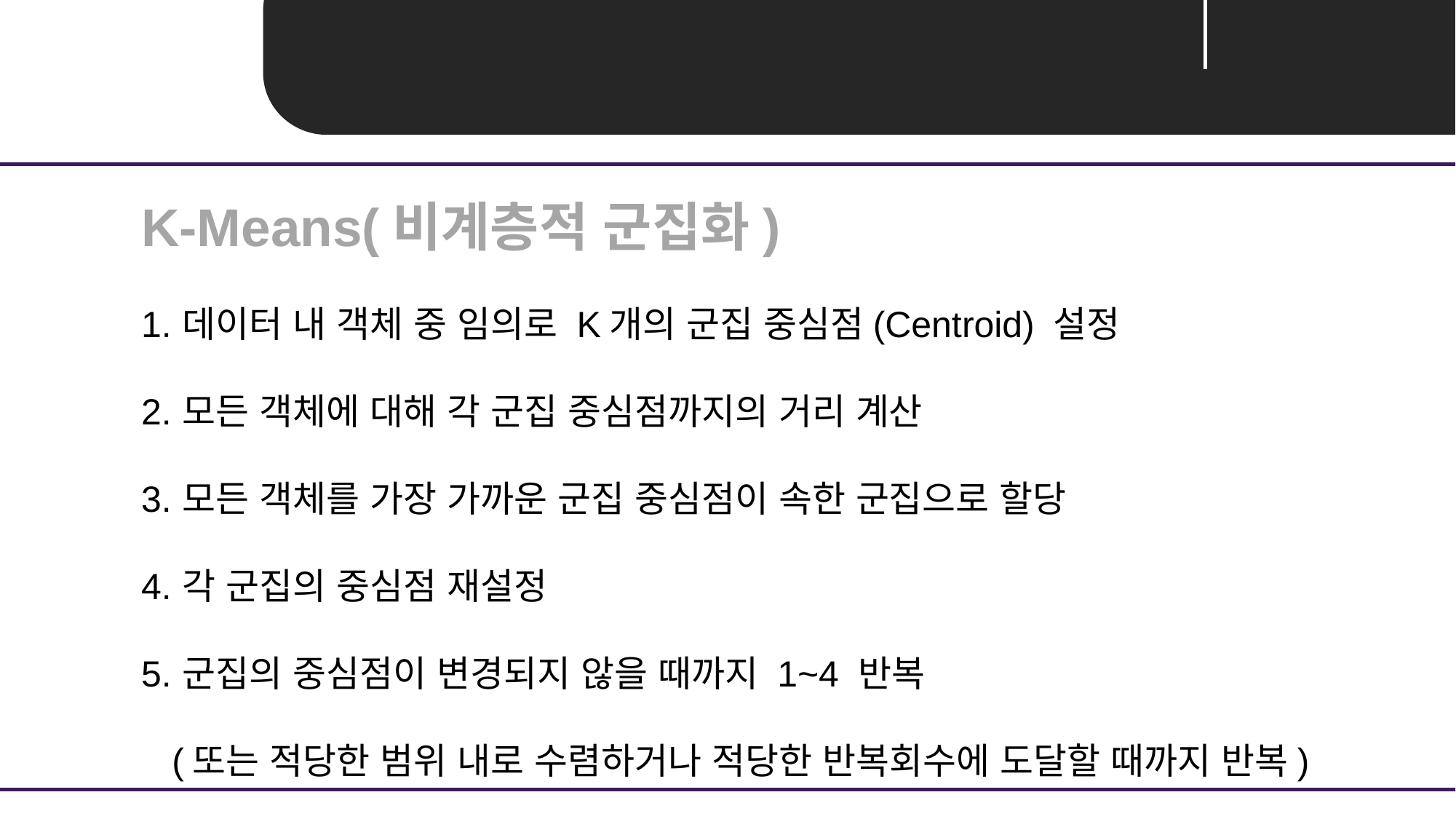

Unit  03 ㅣ  K-Means
K-Means(비계층적 군집화)
데이터 내 객체 중 임의로 K개의 군집 중심점(Centroid) 설정
모든 객체에 대해 각 군집 중심점까지의 거리 계산
모든 객체를 가장 가까운 군집 중심점이 속한 군집으로 할당
각 군집의 중심점 재설정
군집의 중심점이 변경되지 않을 때까지 1~4 반복
   (또는 적당한 범위 내로 수렴하거나 적당한 반복회수에 도달할 때까지 반복)